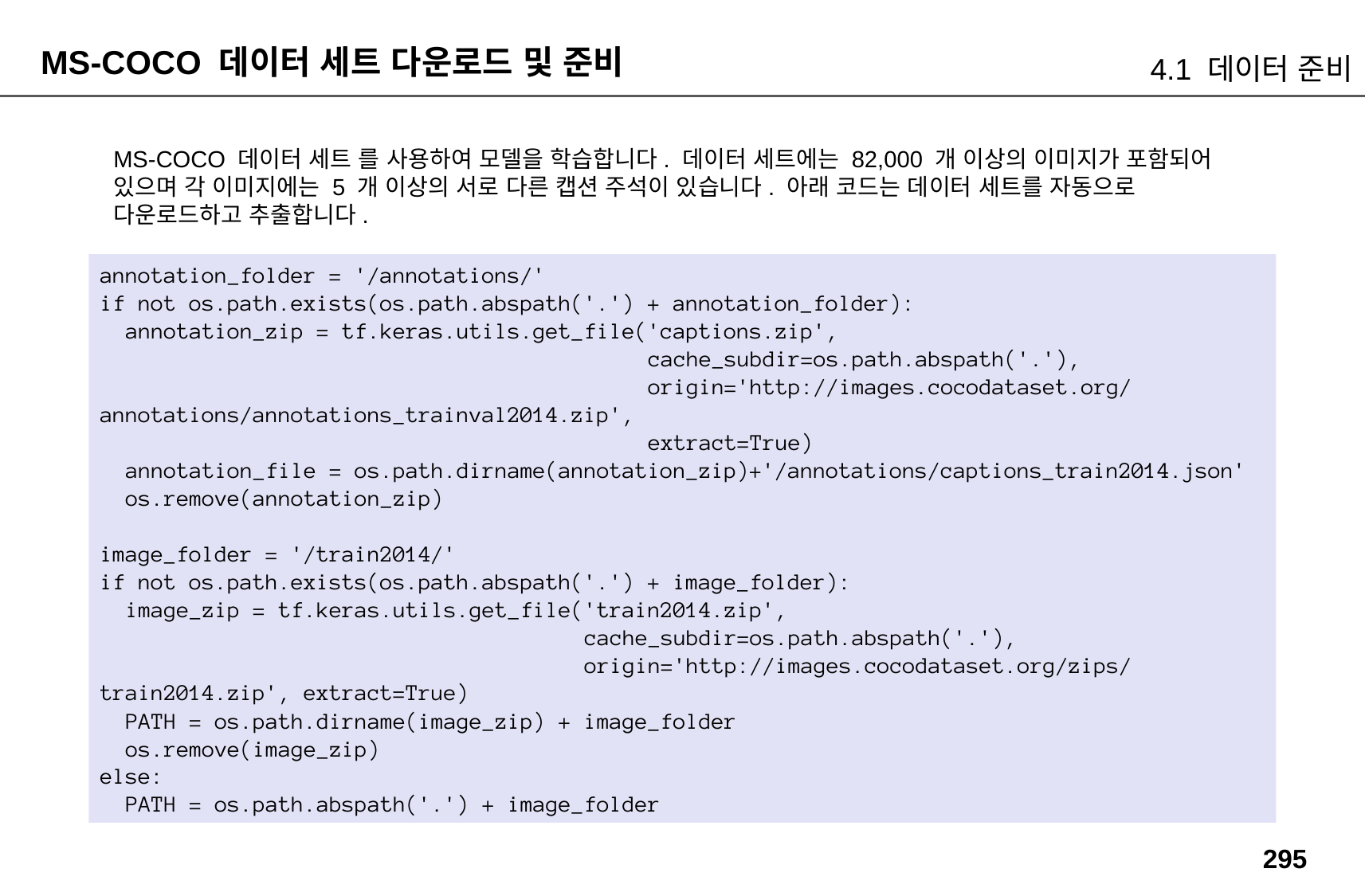

MS-COCO 데이터 세트 다운로드 및 준비
4.1 데이터 준비
MS-COCO 데이터 세트 를 사용하여 모델을 학습합니다. 데이터 세트에는 82,000 개 이상의 이미지가 포함되어 있으며 각 이미지에는 5 개 이상의 서로 다른 캡션 주석이 있습니다. 아래 코드는 데이터 세트를 자동으로 다운로드하고 추출합니다.
annotation_folder = '/annotations/'
if not os.path.exists(os.path.abspath('.') + annotation_folder):
  annotation_zip = tf.keras.utils.get_file('captions.zip',
                                           cache_subdir=os.path.abspath('.'),
                                           origin='http://images.cocodataset.org/annotations/annotations_trainval2014.zip',
                                           extract=True)
  annotation_file = os.path.dirname(annotation_zip)+'/annotations/captions_train2014.json'
  os.remove(annotation_zip)

image_folder = '/train2014/'
if not os.path.exists(os.path.abspath('.') + image_folder):
  image_zip = tf.keras.utils.get_file('train2014.zip',
                                      cache_subdir=os.path.abspath('.'),
                                      origin='http://images.cocodataset.org/zips/train2014.zip', extract=True)
  PATH = os.path.dirname(image_zip) + image_folder
  os.remove(image_zip)
else:
  PATH = os.path.abspath('.') + image_folder